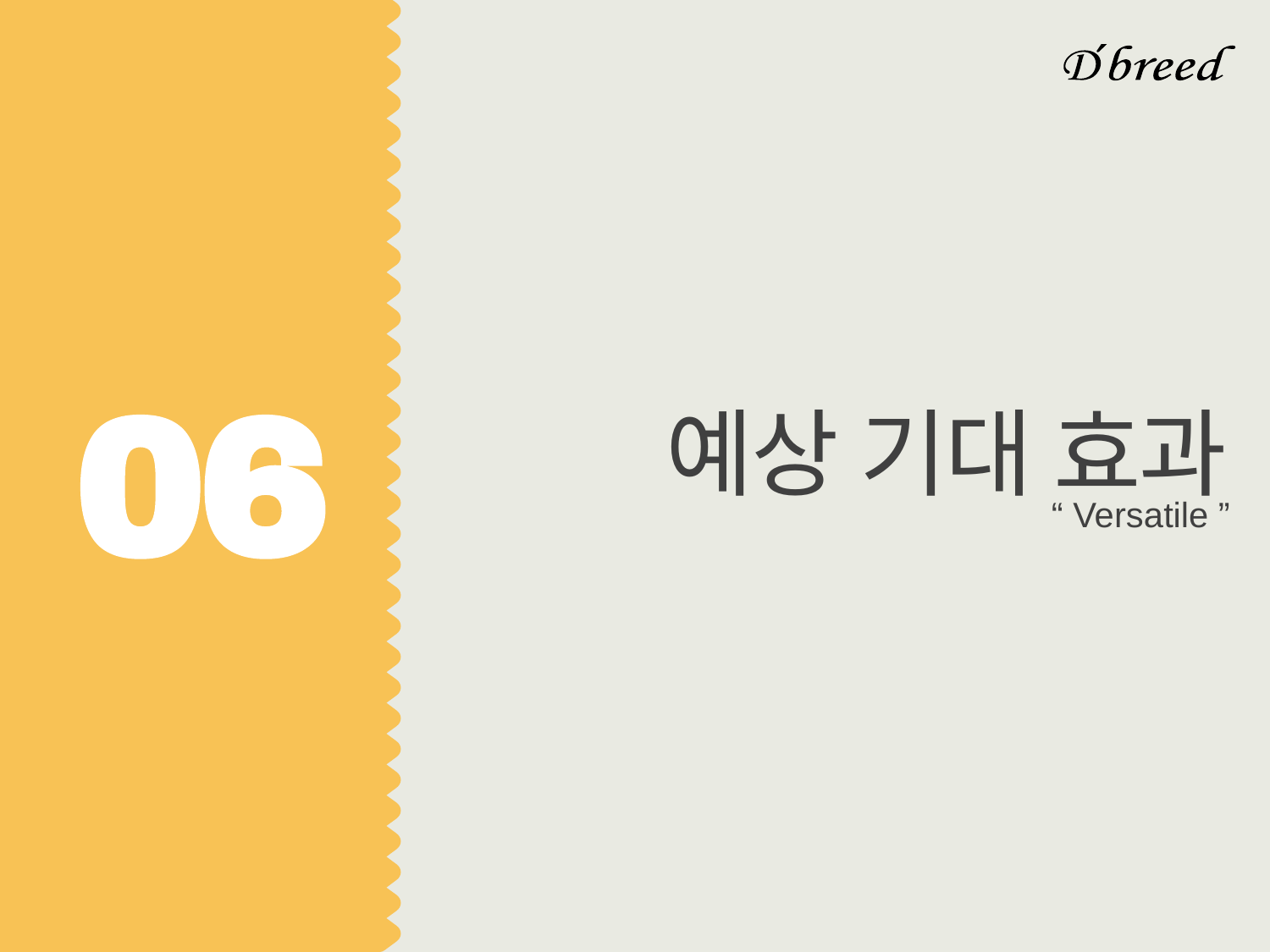

06
예상 기대 효과
“ Versatile ”